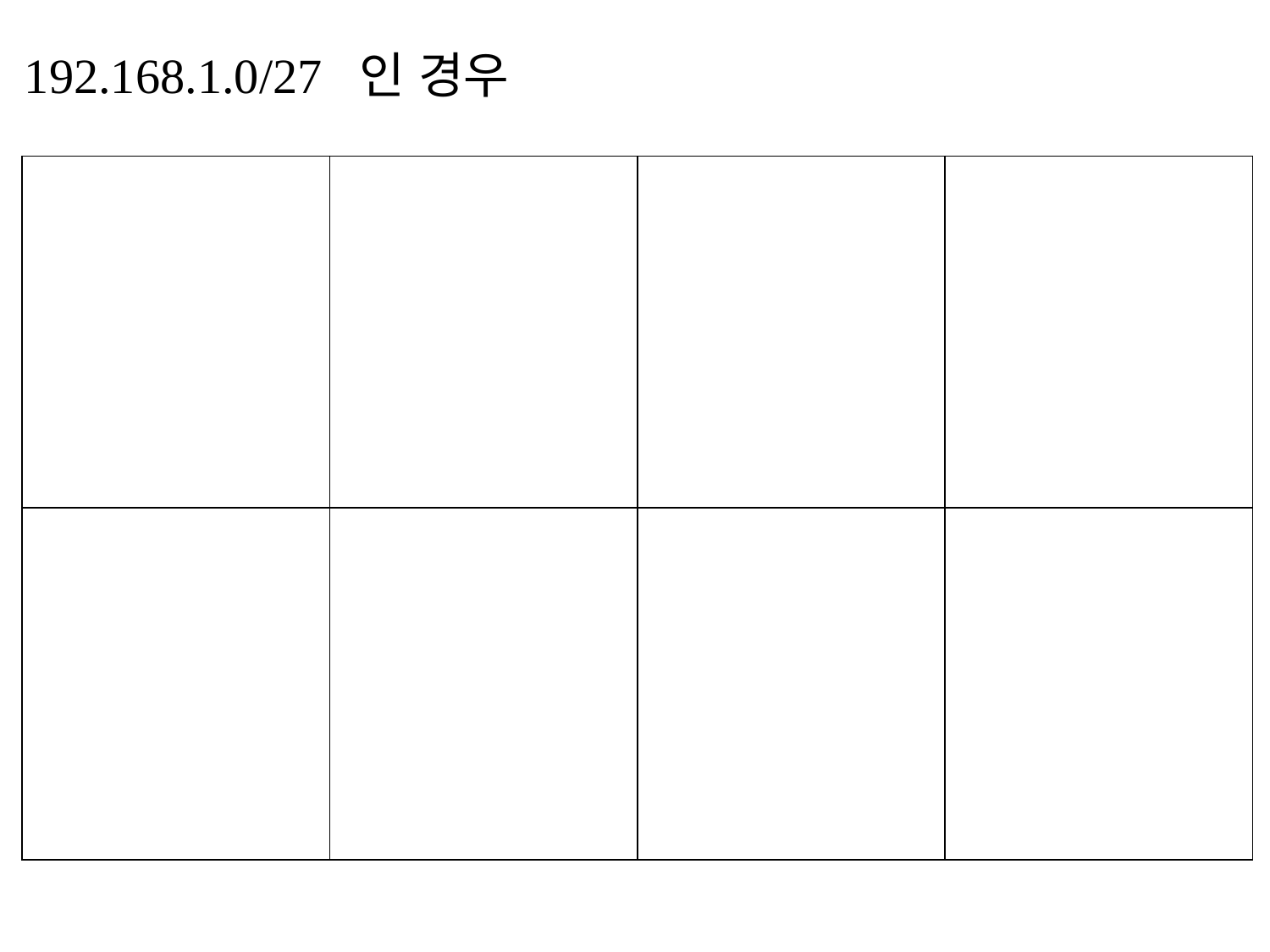

192.168.1.0/27  인 경우

|  |  |  |  |
| --- | --- | --- | --- |
|  |  |  |  |